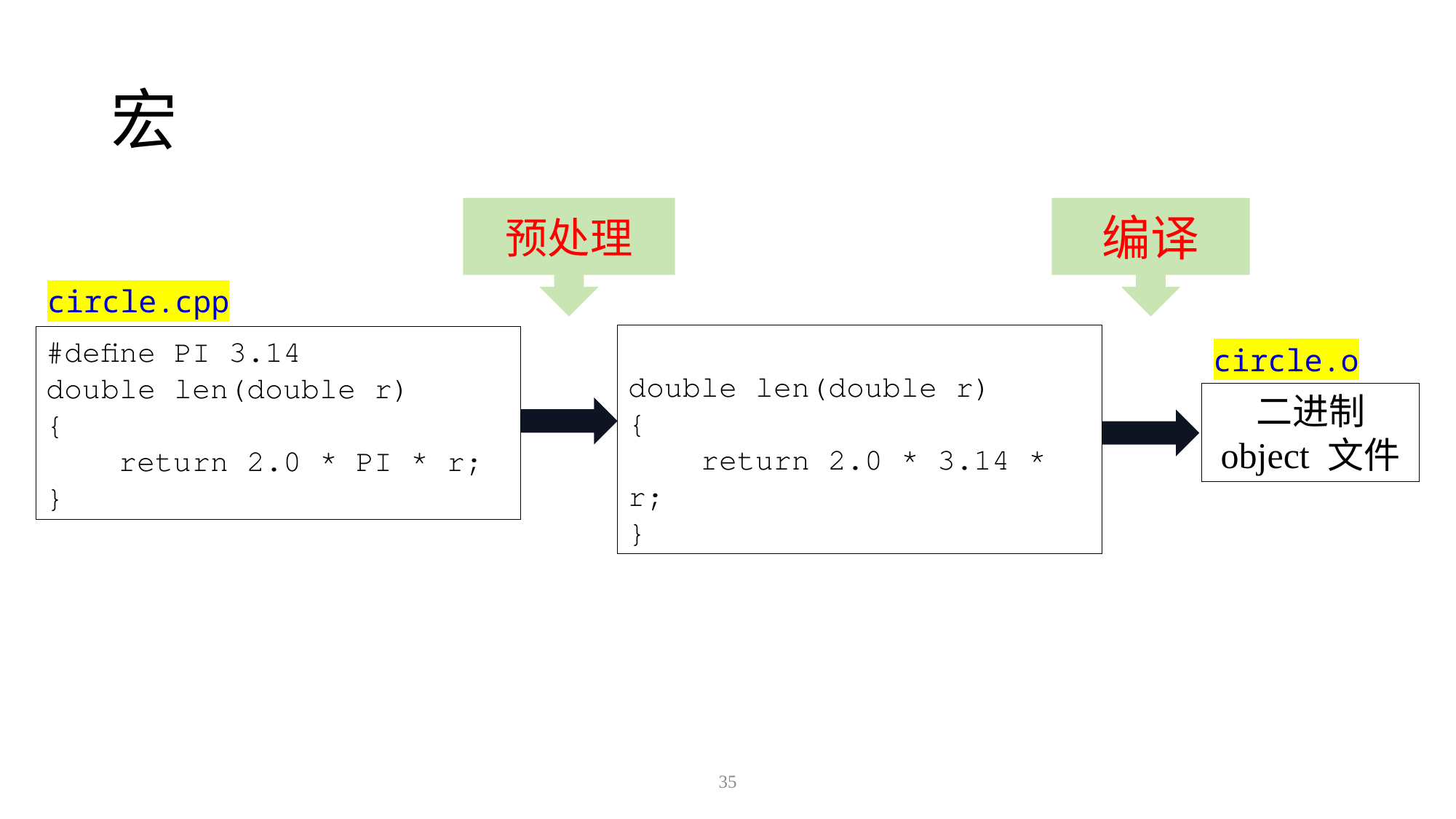

# 宏
预处理
编译
circle.cpp

double len(double r)
{
    return 2.0 * 3.14 * r;
}
#define PI 3.14
double len(double r)
{
    return 2.0 * PI * r;
}
circle.o
二进制 object 文件

35